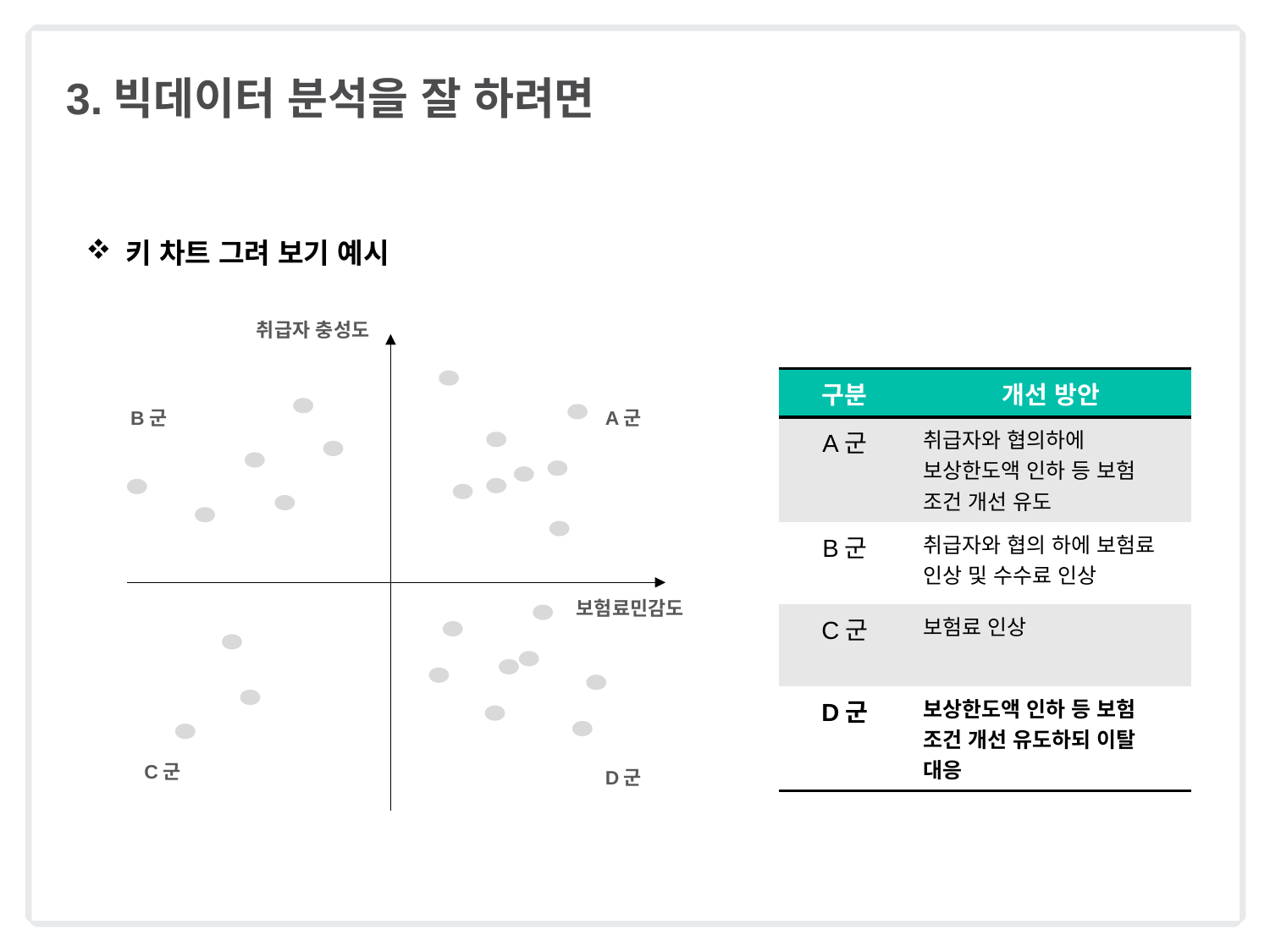

# 3.빅데이터 분석을 잘 하려면

키 차트 그려 보기 예시
취급자 충성도
| 구분 | 개선 방안 |
| --- | --- |
| A군 | 취급자와 협의하에 보상한도액 인하 등 보험 조건 개선 유도 |
| B군 | 취급자와 협의 하에 보험료 인상 및 수수료 인상 |
| C군 | 보험료 인상 |
| D군 | 보상한도액 인하 등 보험 조건 개선 유도하되 이탈 대응 |

B군
A군

보험료민감도

C군
D군